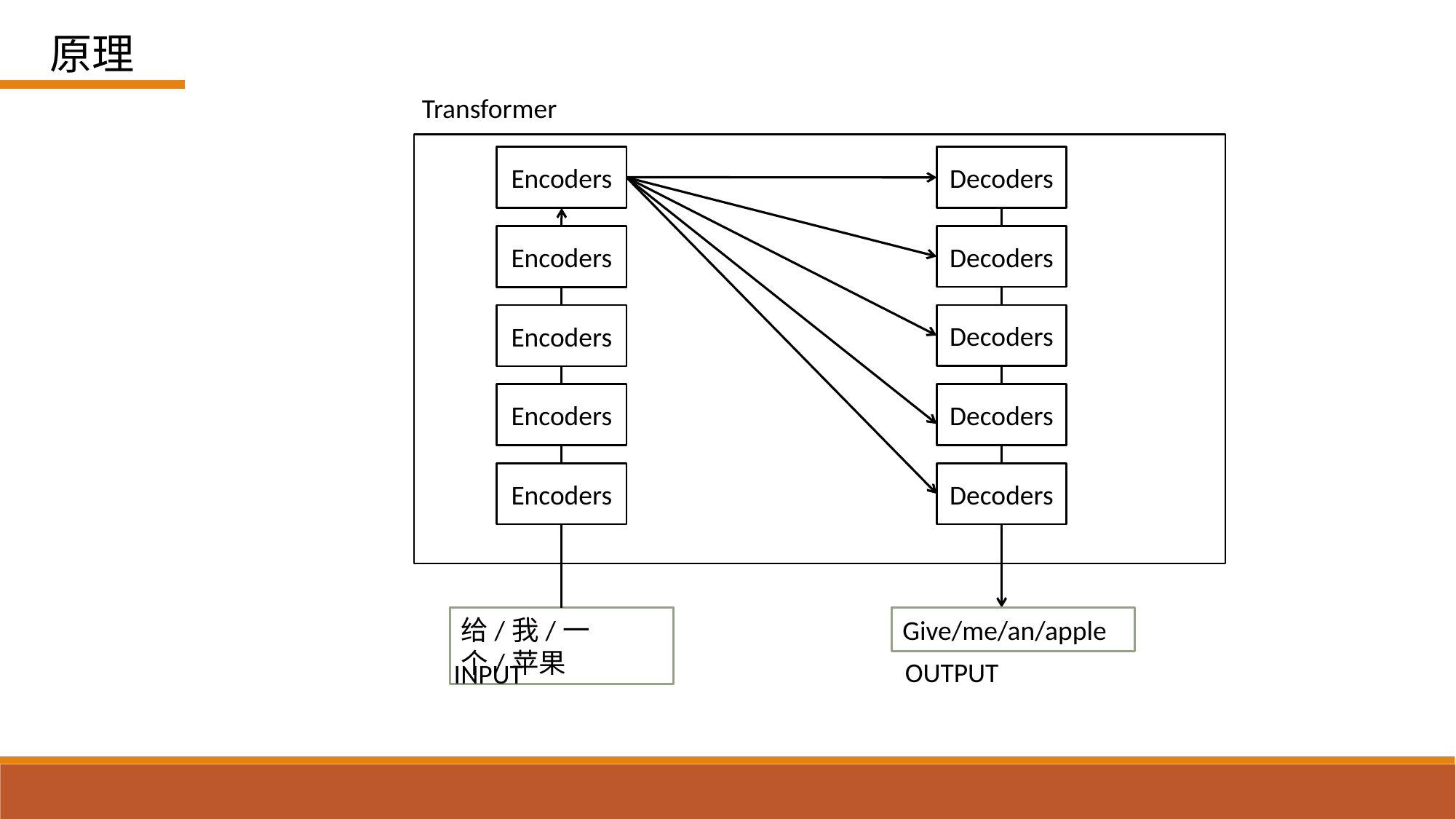

原理
Transformer

Encoders
Decoders
Decoders
Encoders
Decoders
Encoders
Decoders
Encoders
Encoders
Decoders
给/我/一个/苹果
Give/me/an/apple
OUTPUT
INPUT